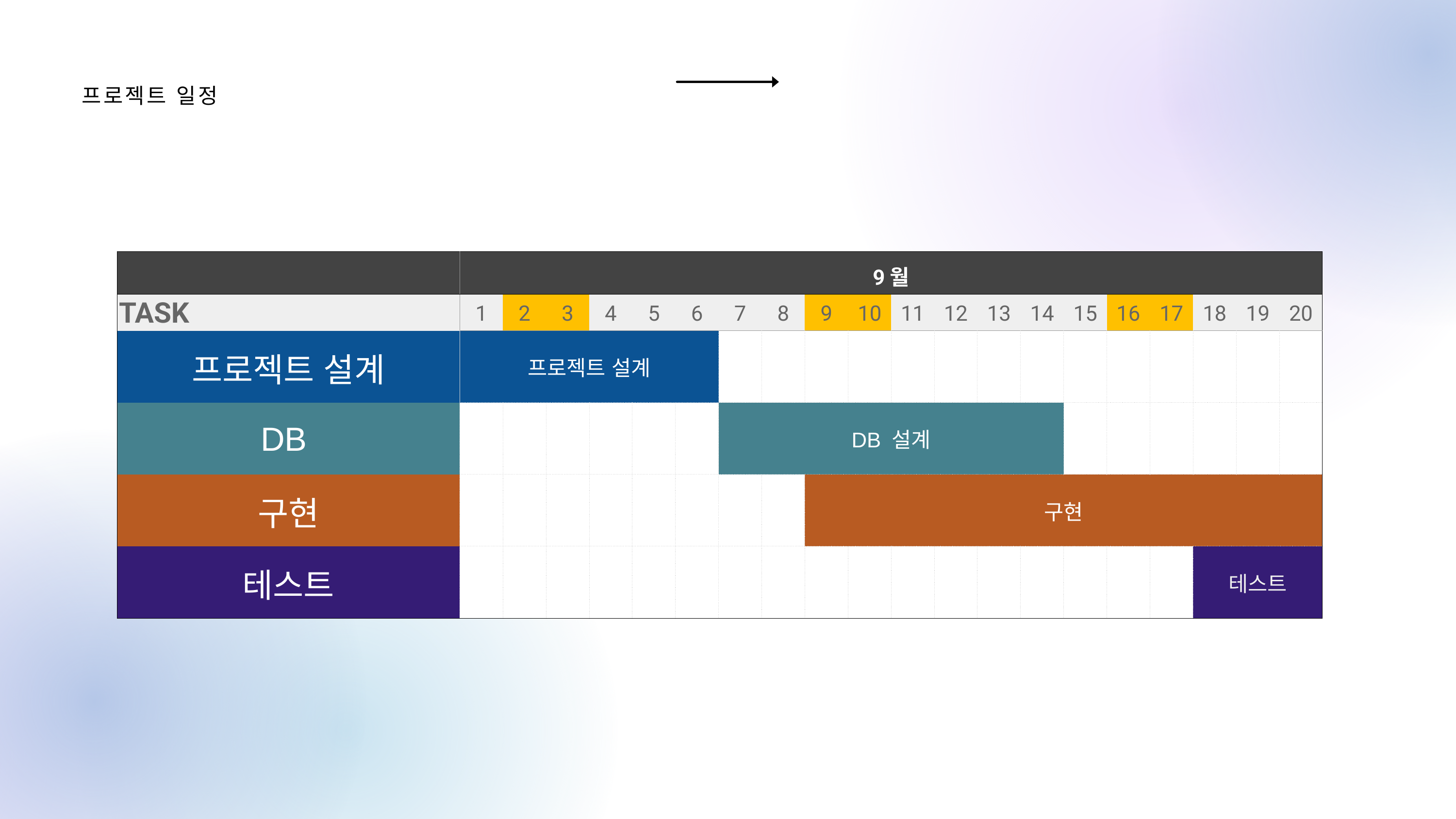

프로젝트 일정

|  | 9월 |  |  |  |  |  |  |  |  |  |  |  |  |  |  |  |  |  |  |  |
| --- | --- | --- | --- | --- | --- | --- | --- | --- | --- | --- | --- | --- | --- | --- | --- | --- | --- | --- | --- | --- |
| TASK | 1 | 2 | 3 | 4 | 5 | 6 | 7 | 8 | 9 | 10 | 11 | 12 | 13 | 14 | 15 | 16 | 17 | 18 | 19 | 20 |
| 프로젝트 설계 | 프로젝트 설계 |  |  |  |  |  |  |  |  |  |  |  |  |  |  |  |  |  |  |  |
| DB |  |  |  |  |  |  | DB 설계 |  |  |  |  |  |  |  |  |  |  |  |  |  |
| 구현 |  |  |  |  |  |  |  |  | 구현 |  |  |  |  |  |  |  |  |  |  |  |
| 테스트 |  |  |  |  |  |  |  |  |  |  |  |  |  |  |  |  |  | 테스트 |  |  |